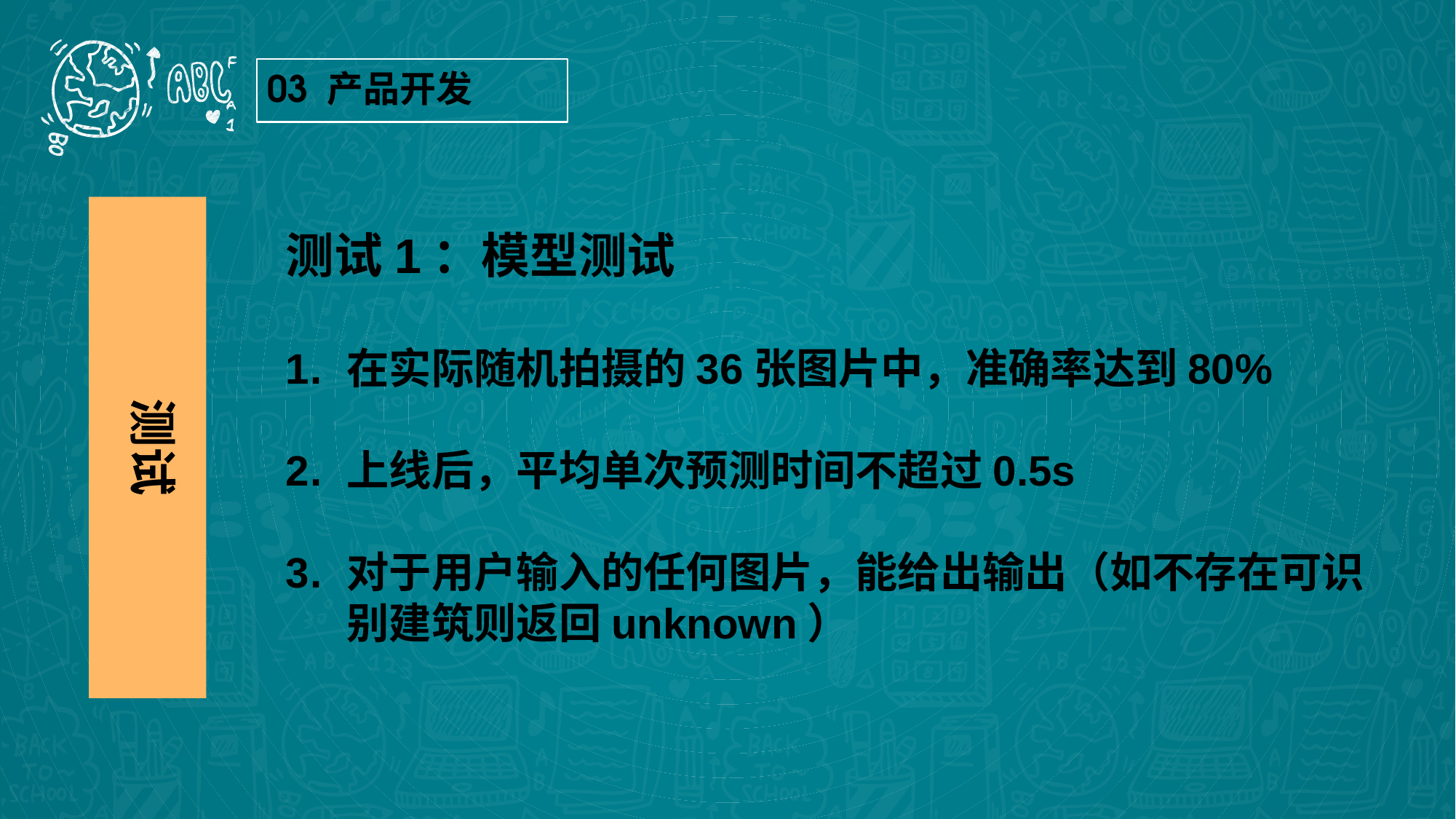

03 产品开发

测试1：模型测试

在实际随机拍摄的36张图片中，准确率达到80%

上线后，平均单次预测时间不超过0.5s

对于用户输入的任何图片，能给出输出（如不存在可识别建筑则返回unknown）
测试